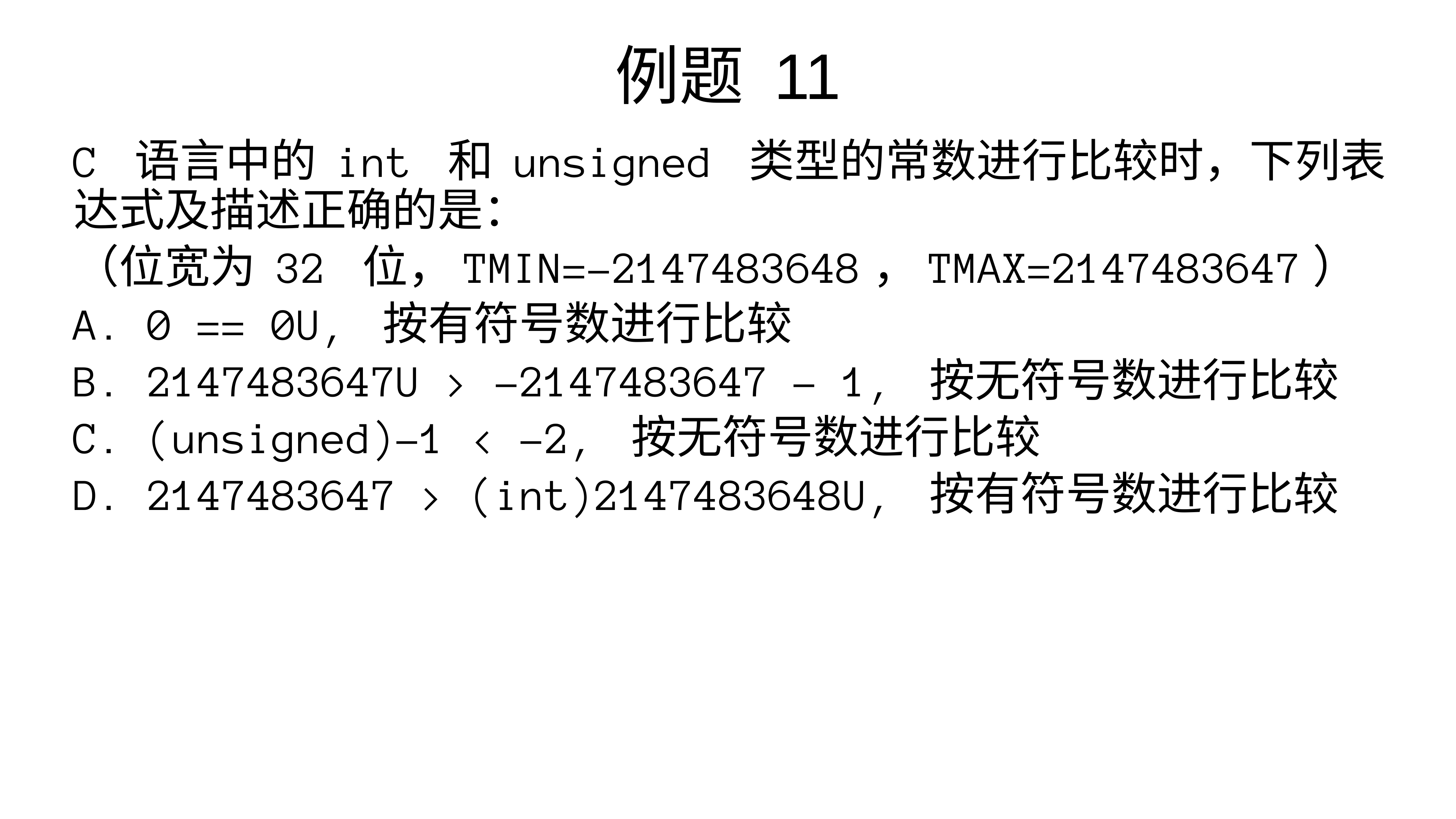

例题 11
C 语言中的 int 和 unsigned 类型的常数进行比较时，下列表达式及描述正确的是：
（位宽为 32 位，TMIN=-2147483648，TMAX=2147483647）
A. 0 == 0U, 按有符号数进行比较
B. 2147483647U > -2147483647 - 1, 按无符号数进行比较
C. (unsigned)-1 < -2, 按无符号数进行比较
D. 2147483647 > (int)2147483648U, 按有符号数进行比较